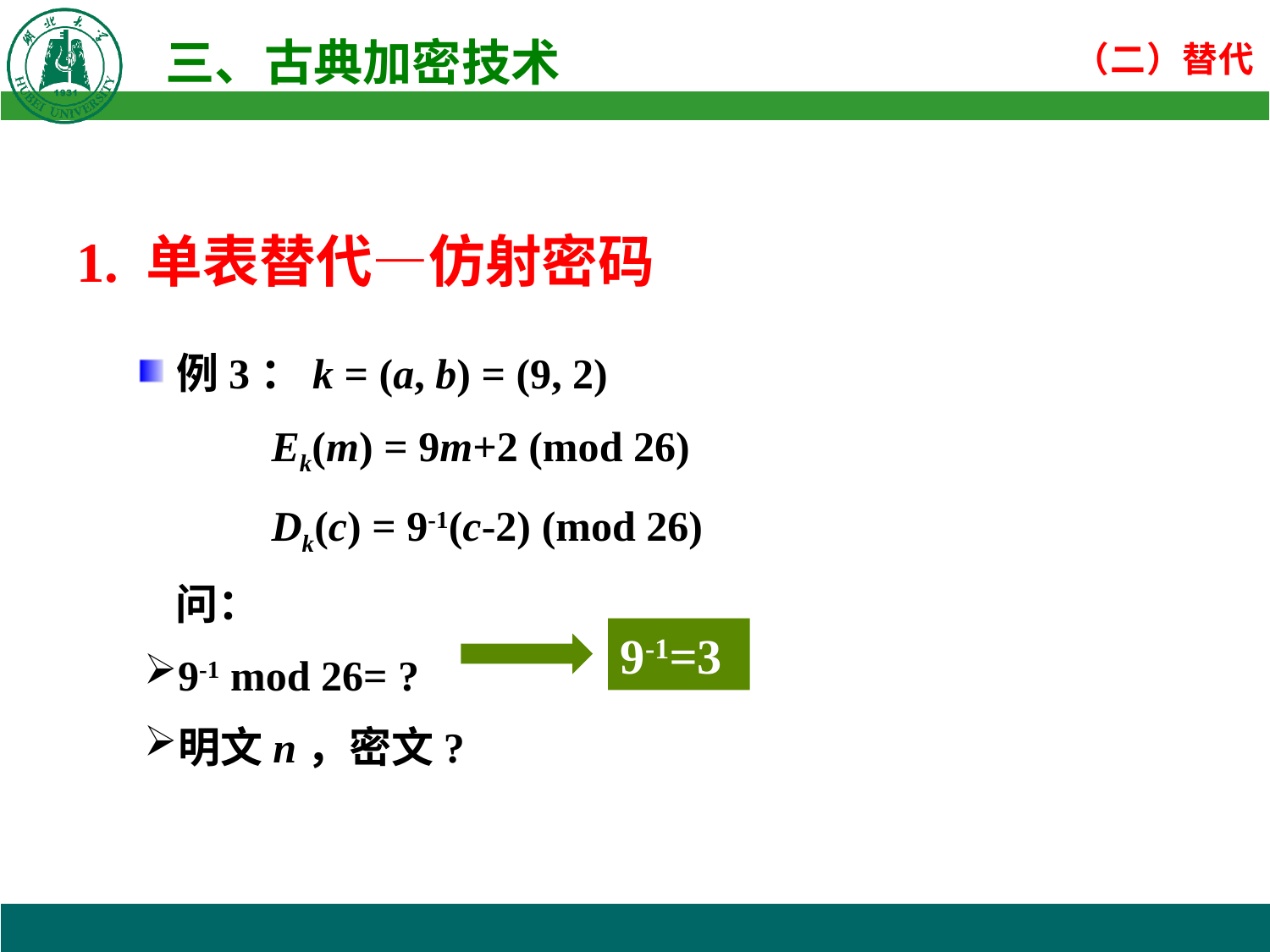

1. 单表替代—仿射密码
例3：k = (a, b) = (9, 2)
            Ek(m) = 9m+2 (mod 26)
            Dk(c) = 9-1(c-2) (mod 26)
问：
9-1 mod 26= ?
明文n，密文?
9-1=3